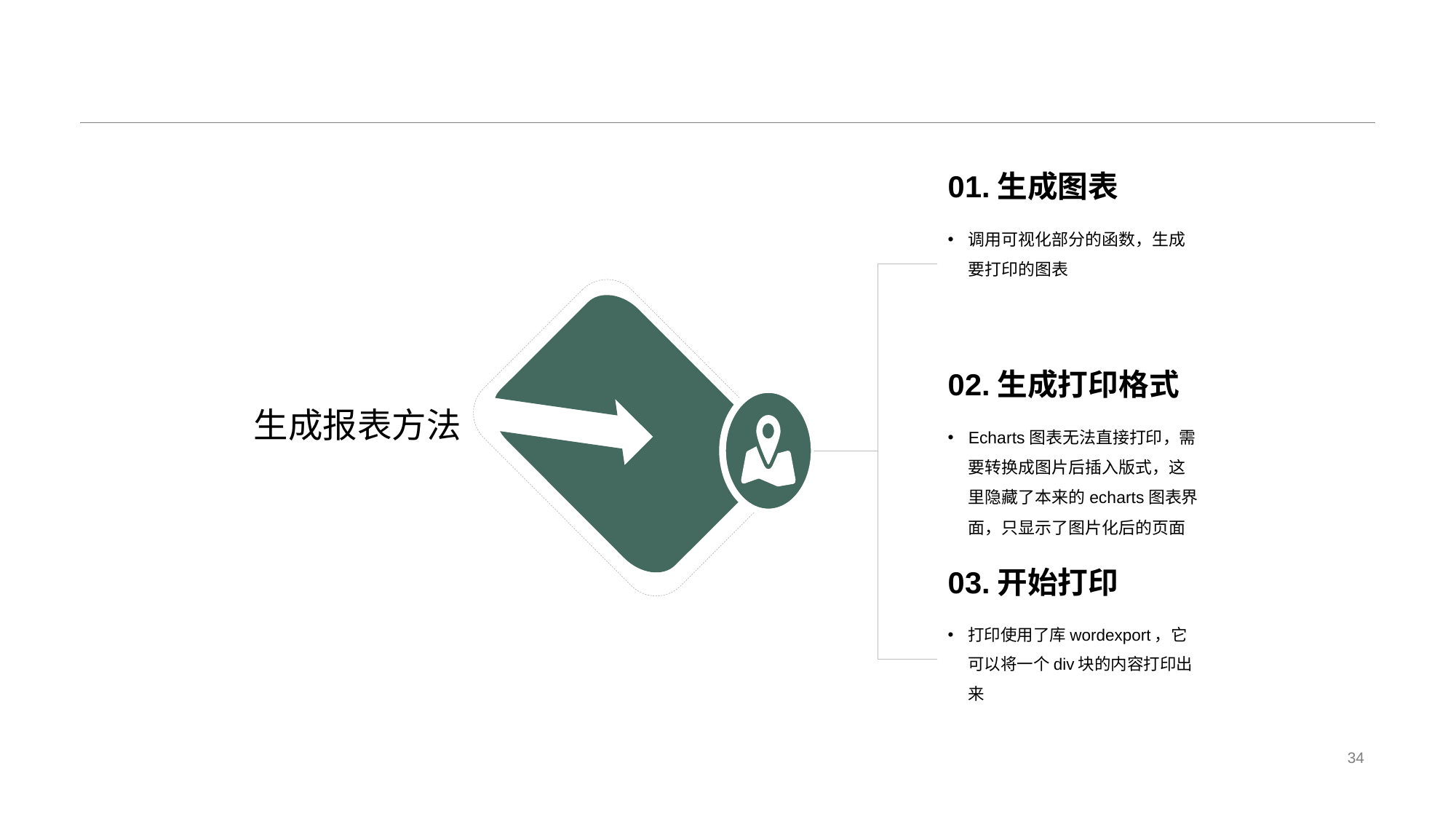

01.生成图表
调用可视化部分的函数，生成要打印的图表

02.生成打印格式
Echarts图表无法直接打印，需要转换成图片后插入版式，这里隐藏了本来的echarts图表界面，只显示了图片化后的页面

生成报表方法
03.开始打印
打印使用了库wordexport，它可以将一个div块的内容打印出来
34